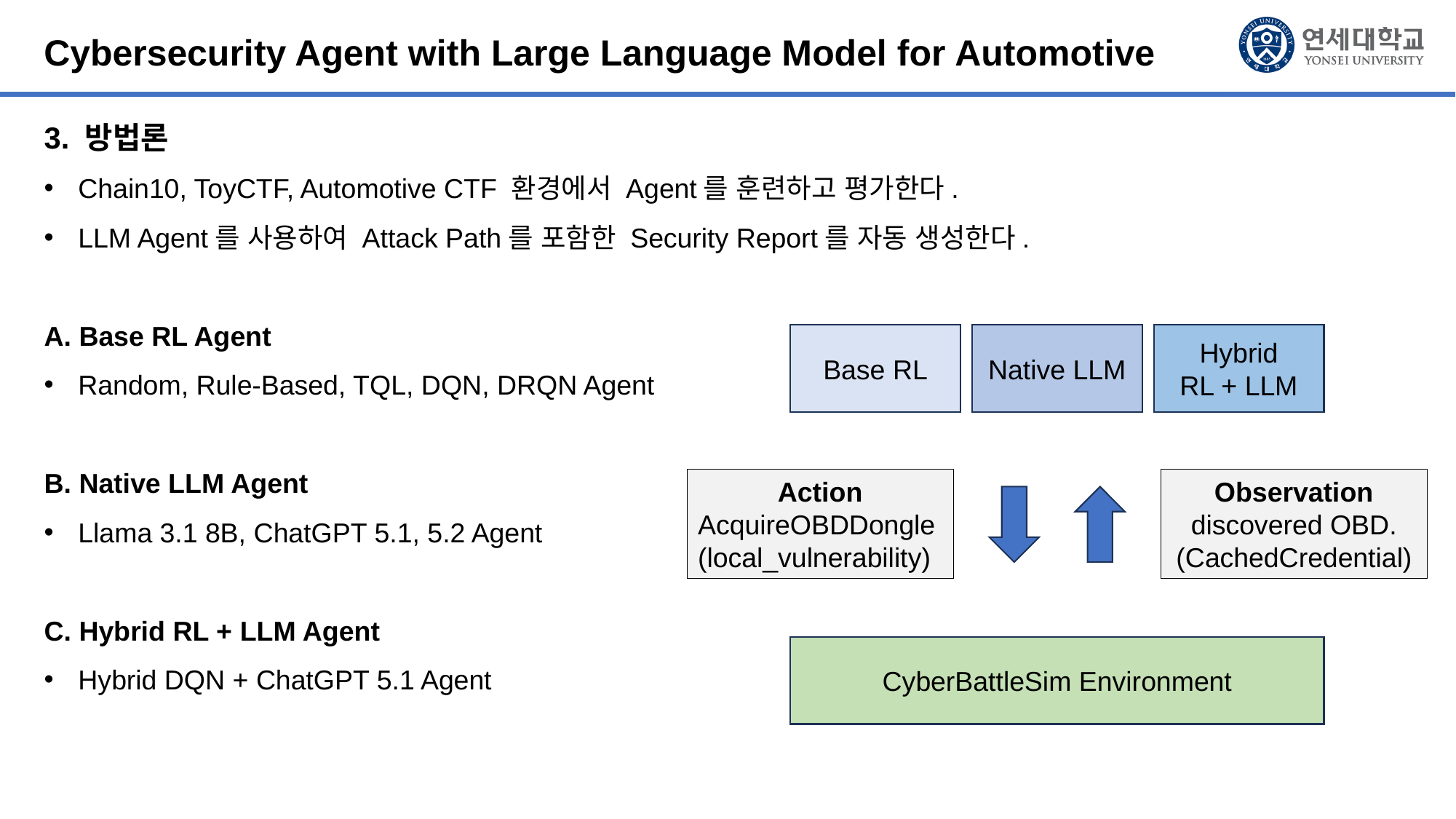

Cybersecurity Agent with Large Language Model for Automotive
3. 방법론
Chain10, ToyCTF, Automotive CTF 환경에서 Agent를 훈련하고 평가한다.
LLM Agent를 사용하여 Attack Path를 포함한 Security Report를 자동 생성한다.

A. Base RL Agent
Random, Rule-Based, TQL, DQN, DRQN Agent

B. Native LLM Agent
Llama 3.1 8B, ChatGPT 5.1, 5.2 Agent

C. Hybrid RL + LLM Agent
Hybrid DQN + ChatGPT 5.1 Agent

Base RL
Native LLM
Hybrid
RL + LLM
Action
AcquireOBDDongle
(local_vulnerability)
Observation
discovered OBD.
(CachedCredential)

CyberBattleSim Environment